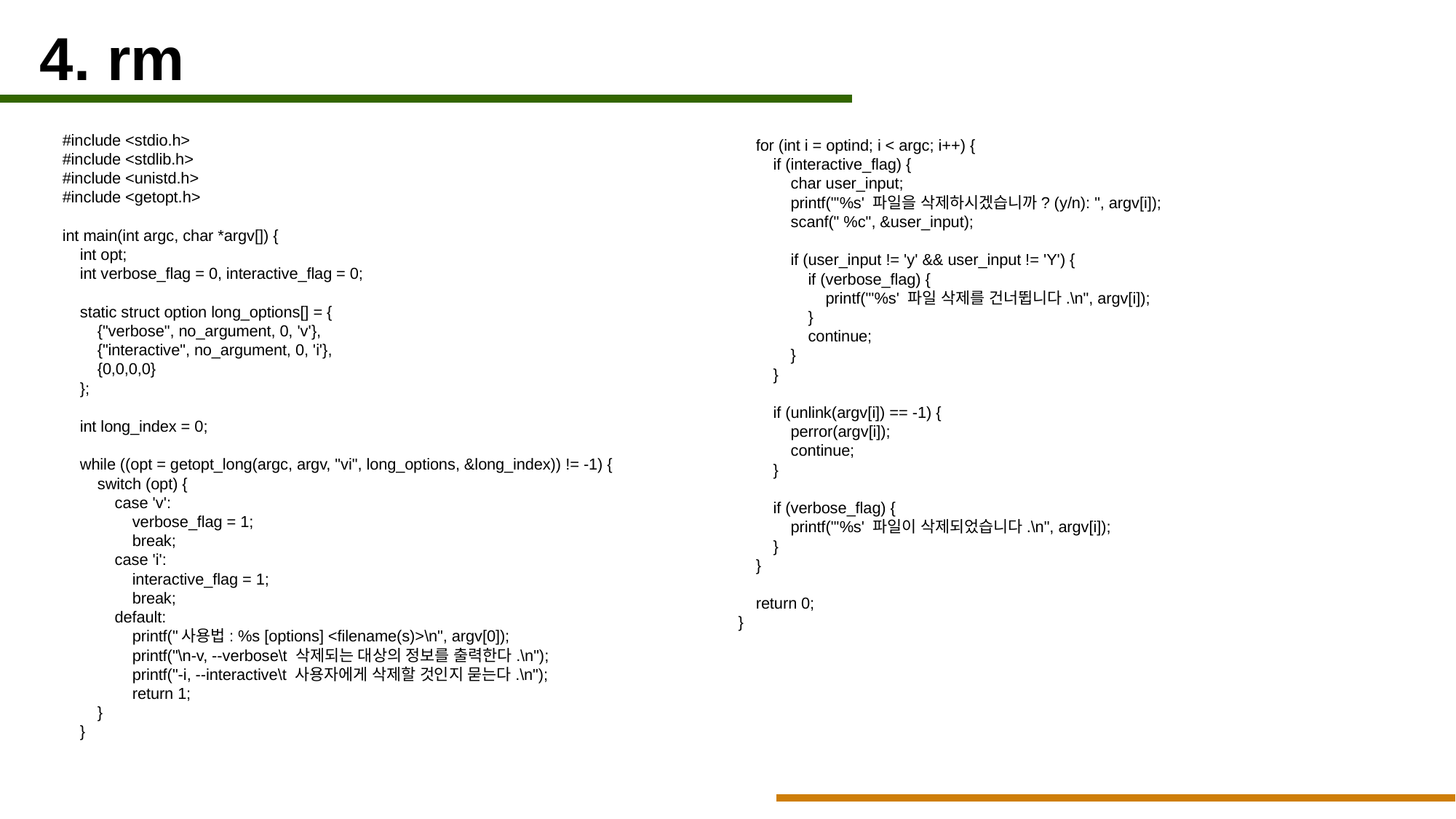

4. rm

    for (int i = optind; i < argc; i++) {
        if (interactive_flag) {
            char user_input;
            printf("'%s' 파일을 삭제하시겠습니까? (y/n): ", argv[i]);
            scanf(" %c", &user_input);

            if (user_input != 'y' && user_input != 'Y') {
                if (verbose_flag) {
                    printf("'%s' 파일 삭제를 건너뜁니다.\n", argv[i]);
                }
                continue;
            }
        }

        if (unlink(argv[i]) == -1) {
            perror(argv[i]);
            continue;
        }

        if (verbose_flag) {
            printf("'%s' 파일이 삭제되었습니다.\n", argv[i]);
        }
    }

    return 0;
}
#include <stdio.h>
#include <stdlib.h>
#include <unistd.h>
#include <getopt.h>

int main(int argc, char *argv[]) {
    int opt;
    int verbose_flag = 0, interactive_flag = 0;

    static struct option long_options[] = {
        {"verbose", no_argument, 0, 'v'},
        {"interactive", no_argument, 0, 'i'},
        {0,0,0,0}
    };

    int long_index = 0;

    while ((opt = getopt_long(argc, argv, "vi", long_options, &long_index)) != -1) {
        switch (opt) {
            case 'v':
                verbose_flag = 1;
                break;
            case 'i':
                interactive_flag = 1;
                break;
            default:
                printf("사용법: %s [options] <filename(s)>\n", argv[0]);
                printf("\n-v, --verbose\t 삭제되는 대상의 정보를 출력한다.\n");
                printf("-i, --interactive\t 사용자에게 삭제할 것인지 묻는다.\n");
                return 1;
        }
    }